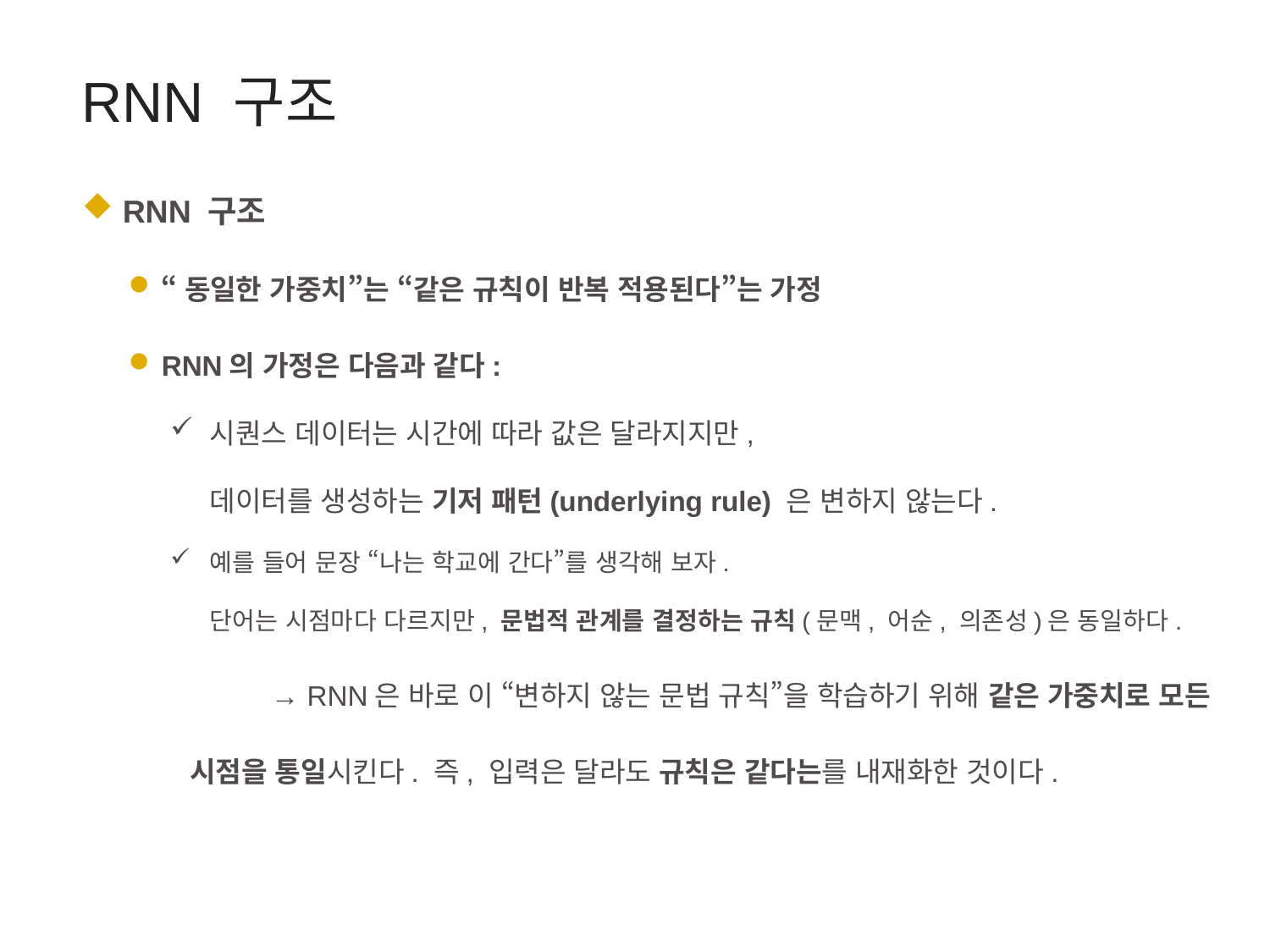

RNN 구조
 RNN 구조
“동일한 가중치”는 “같은 규칙이 반복 적용된다”는 가정
RNN의 가정은 다음과 같다:
시퀀스 데이터는 시간에 따라 값은 달라지지만,
데이터를 생성하는 기저 패턴(underlying rule) 은 변하지 않는다.
예를 들어 문장 “나는 학교에 간다”를 생각해 보자.
단어는 시점마다 다르지만, 문법적 관계를 결정하는 규칙(문맥, 어순, 의존성)은 동일하다.
	  → RNN은 바로 이 “변하지 않는 문법 규칙”을 학습하기 위해 같은 가중치로 모든
       시점을 통일시킨다. 즉, 입력은 달라도 규칙은 같다는를 내재화한 것이다.